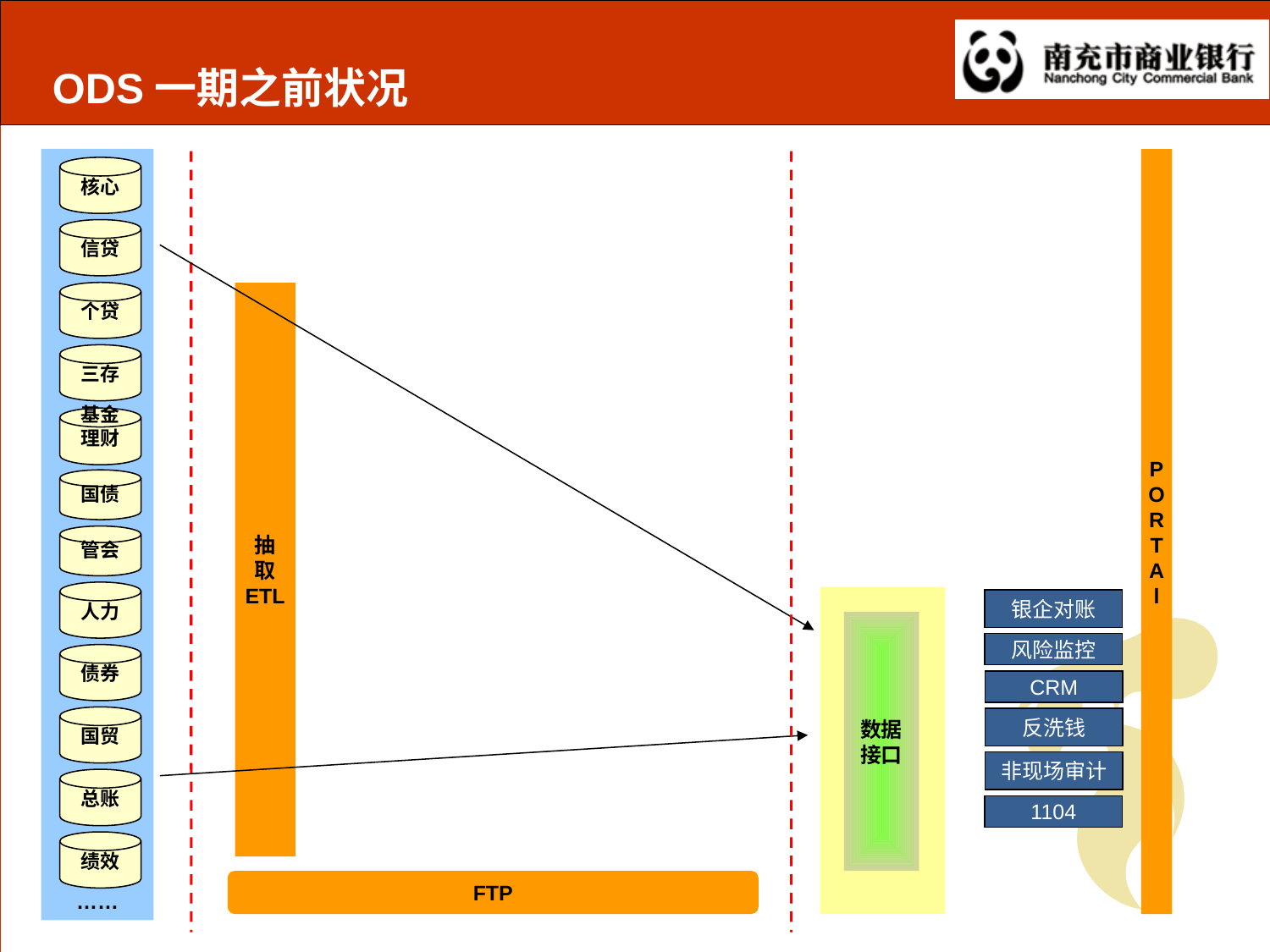

# ODS一期之前状况
……
P
O
R
T
A
l

核心
信贷

个贷
抽
取
ETL
三存
基金理财
国债
管会
人力

银企对账
数据
接口
风险监控
债券
CRM
国贸
反洗钱

非现场审计
总账
1104
绩效
FTP